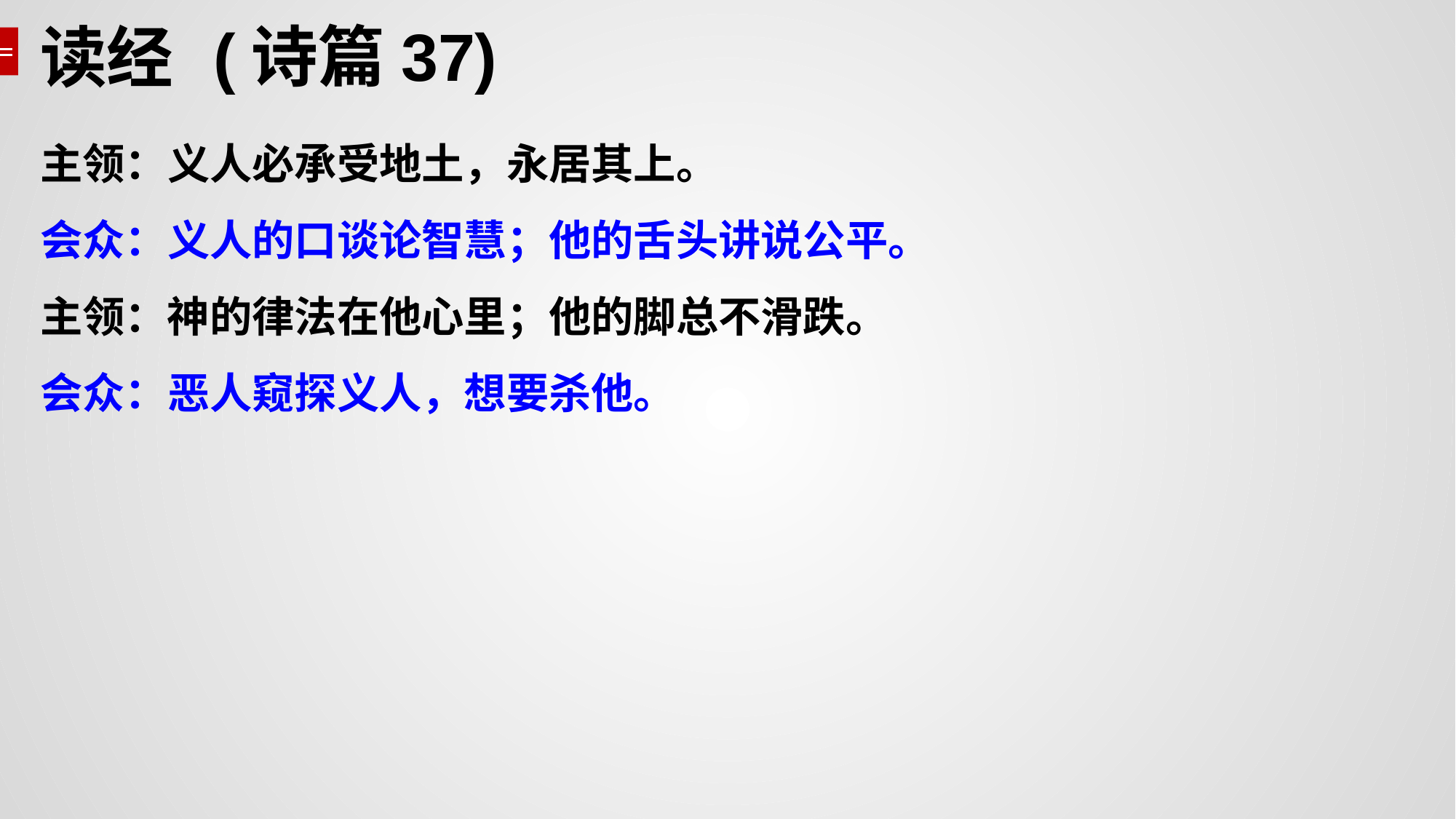

(诗篇37)
主领：义人必承受地土，永居其上。
会众：义人的口谈论智慧；他的舌头讲说公平。
主领：神的律法在他心里；他的脚总不滑跌。
会众：恶人窥探义人，想要杀他。